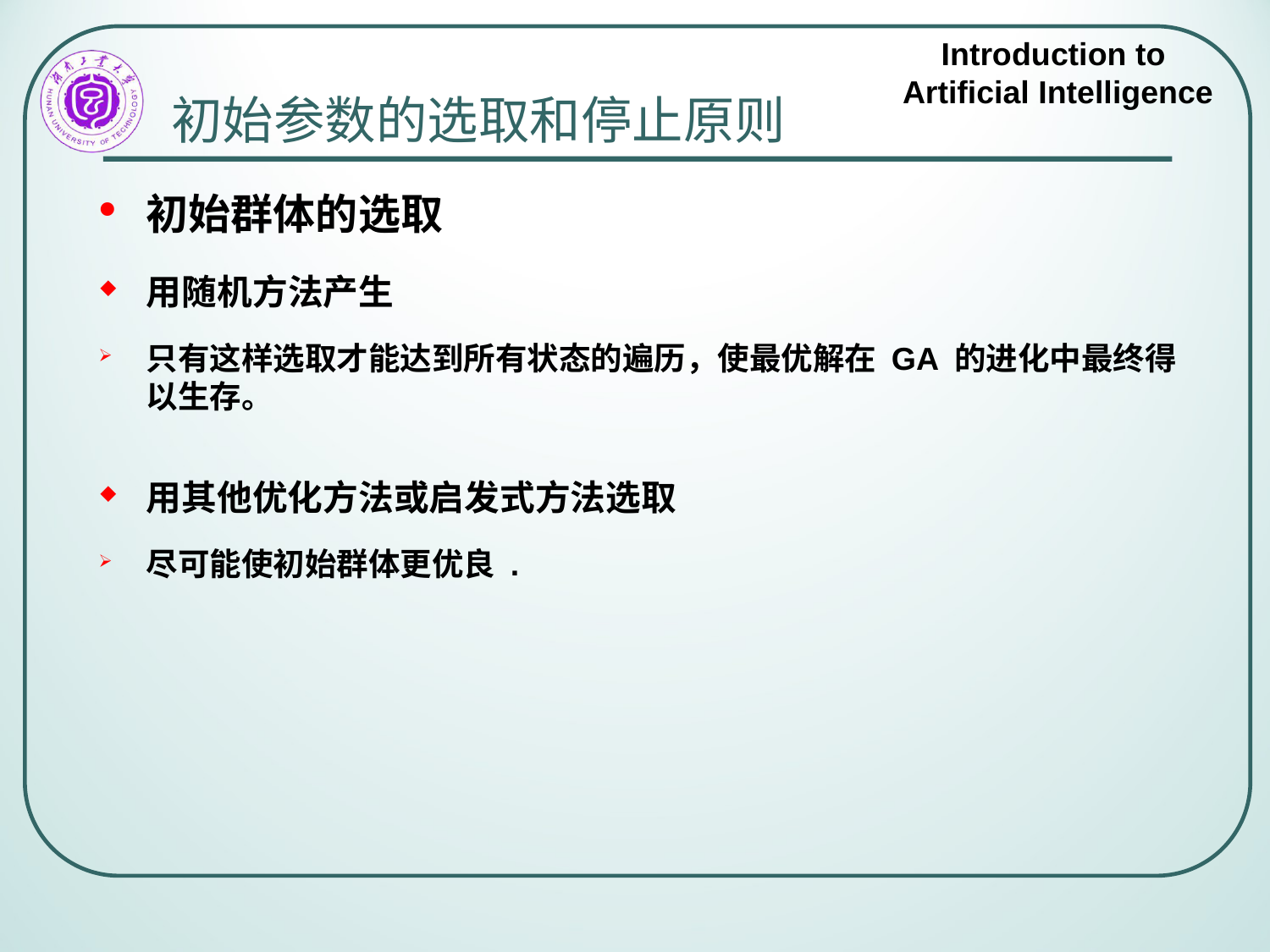

# 初始参数的选取和停止原则
初始群体的选取

用随机方法产生

只有这样选取才能达到所有状态的遍历，使最优解在 GA 的进化中最终得以生存。

用其他优化方法或启发式方法选取

尽可能使初始群体更优良 .